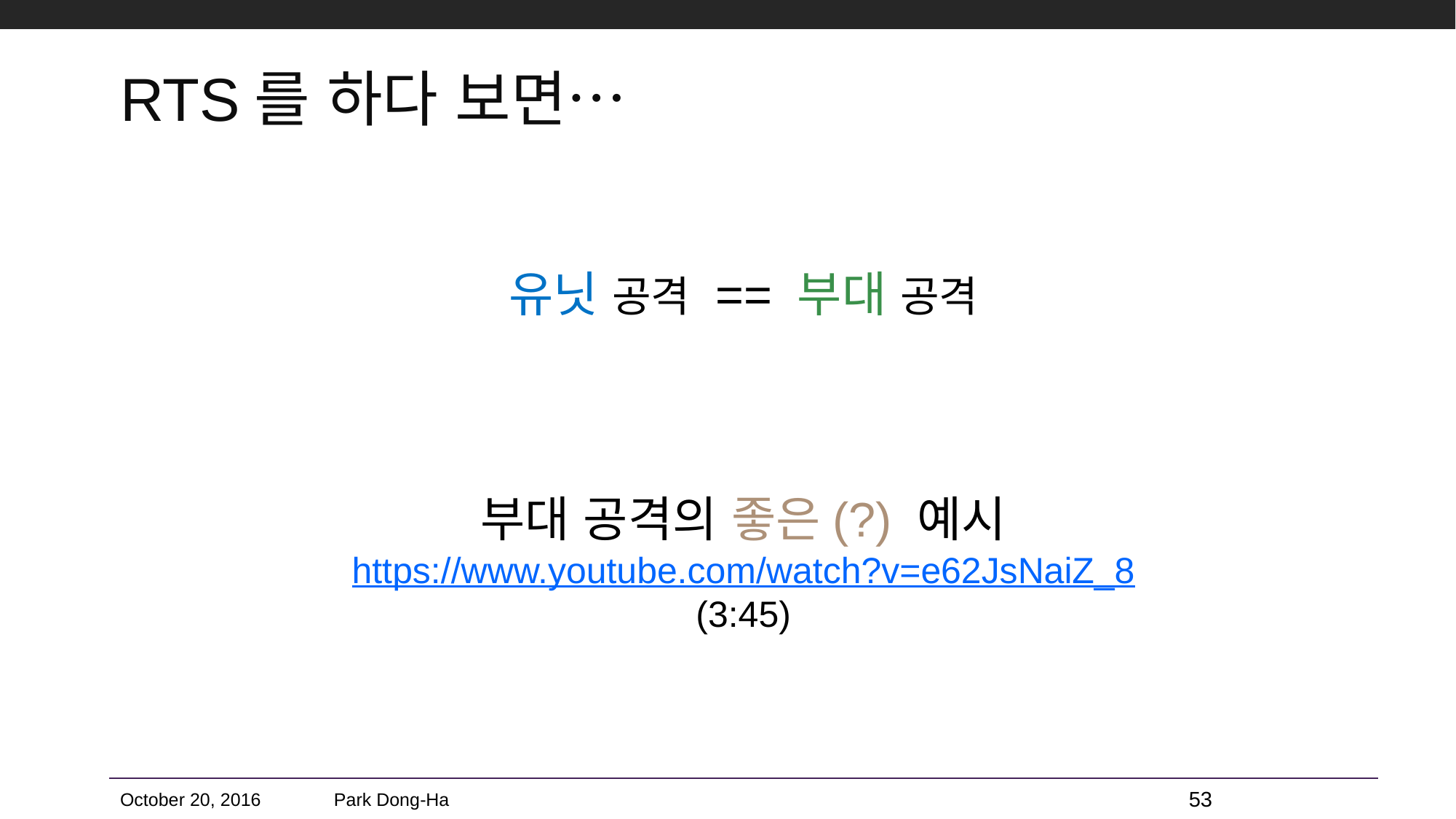

# RTS를 하다 보면…
유닛 공격 == 부대 공격
부대 공격의 좋은(?) 예시
https://www.youtube.com/watch?v=e62JsNaiZ_8
(3:45)
Park Dong-Ha
53